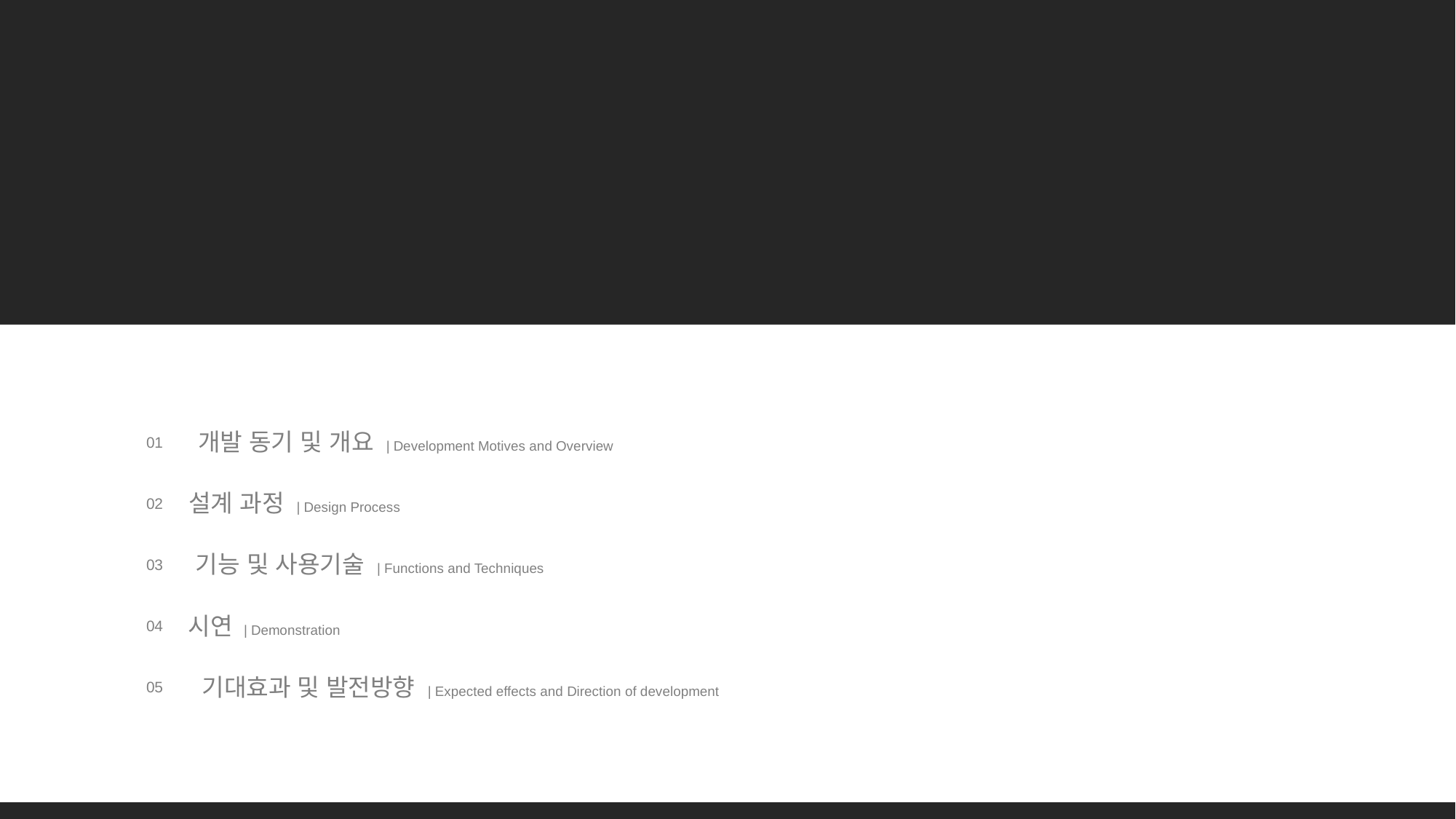

딥러닝 기반 증명사진 제작 어플리케이션 개발
INDEX

개발 동기 및 개요 | Development Motives and Overview
01
설계 과정 | Design Process
02
기능 및 사용기술 | Functions and Techniques
03
시연 | Demonstration
04
기대효과 및 발전방향 | Expected effects and Direction of development
05